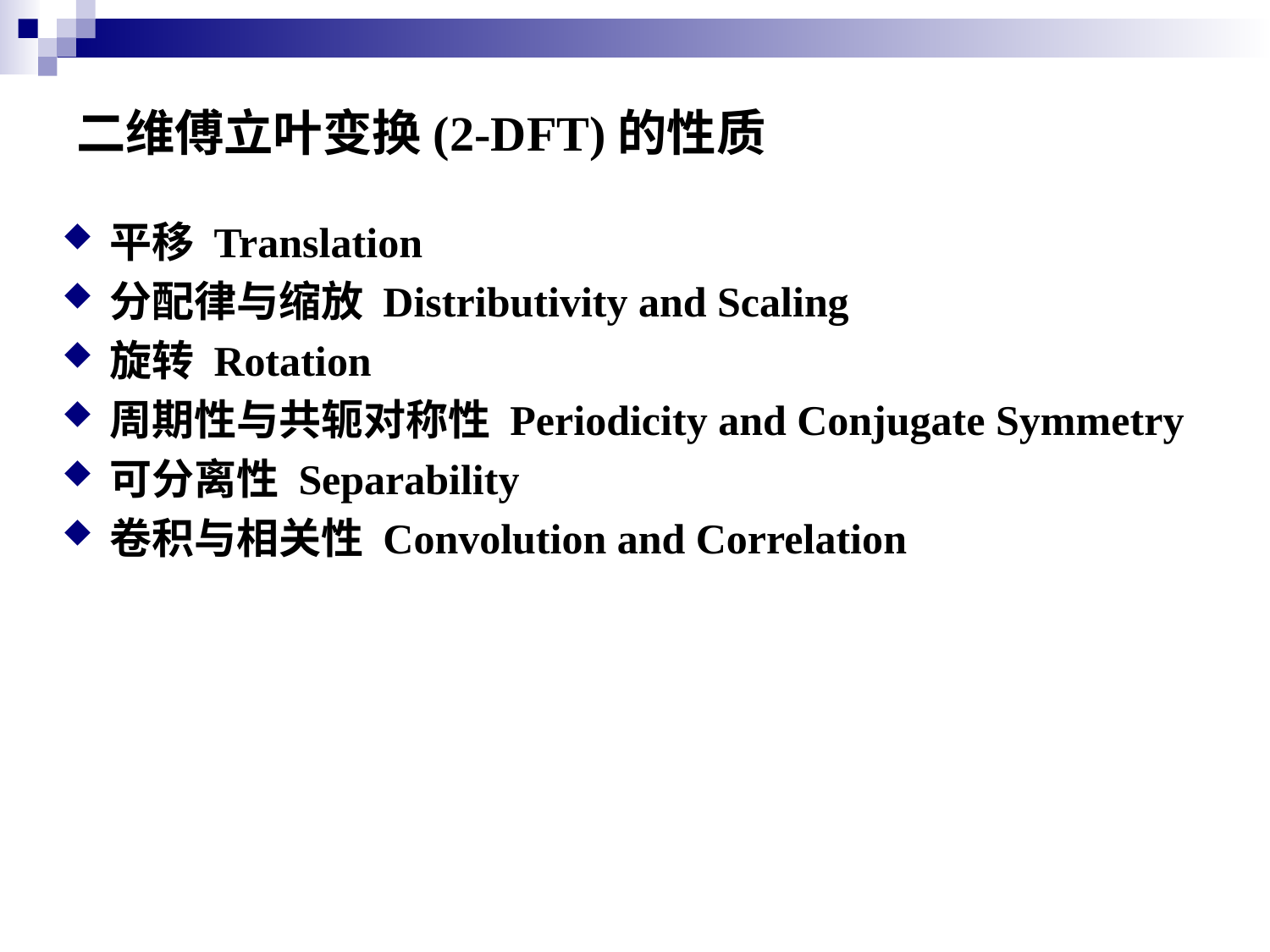

# 二维傅立叶变换(2-DFT)的性质
平移 Translation
分配律与缩放 Distributivity and Scaling
旋转 Rotation
周期性与共轭对称性 Periodicity and Conjugate Symmetry
可分离性 Separability
卷积与相关性 Convolution and Correlation